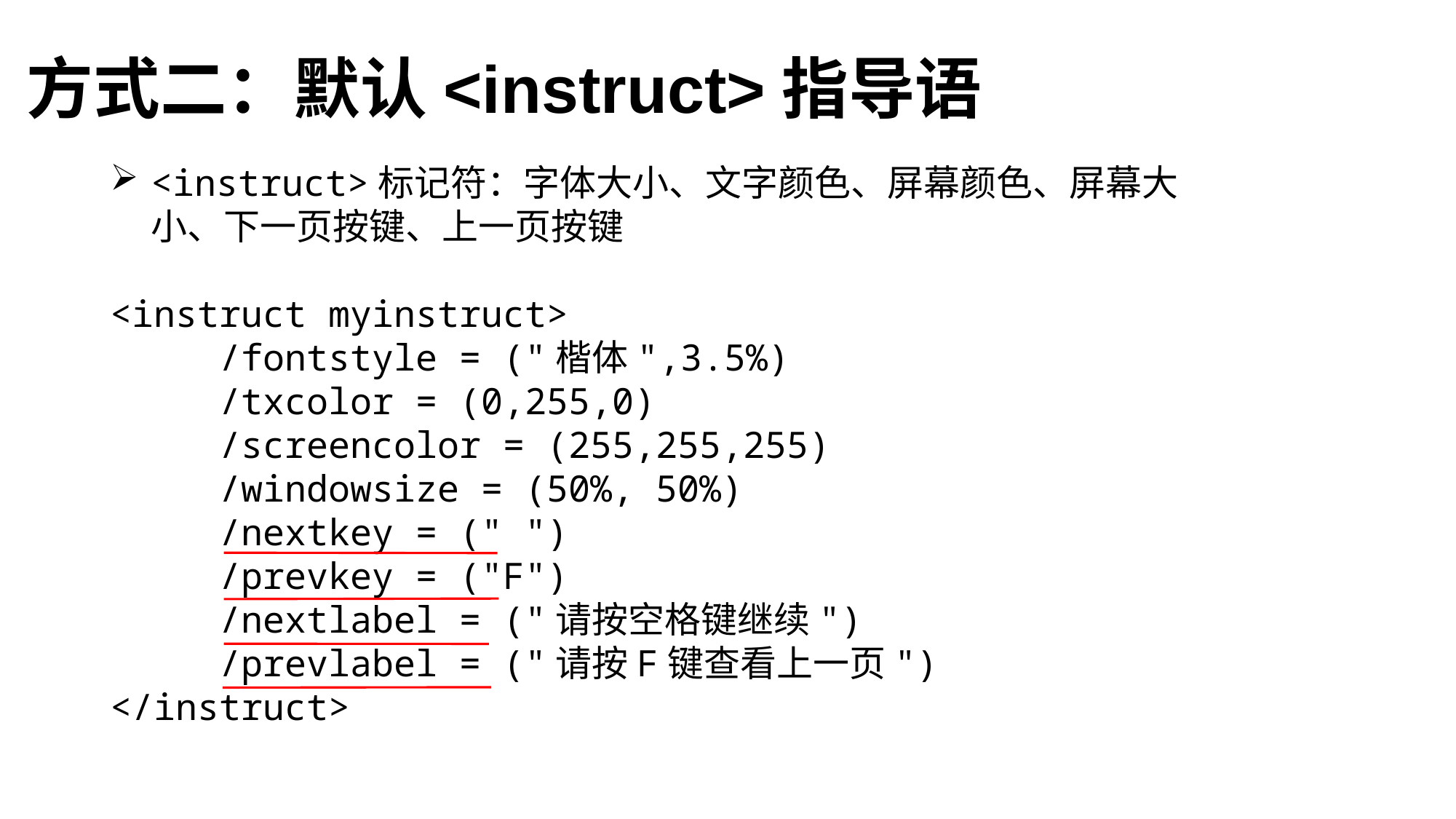

# 方式二：默认<instruct>指导语
<instruct>标记符：字体大小、文字颜色、屏幕颜色、屏幕大小、下一页按键、上一页按键

<instruct myinstruct>
	/fontstyle = ("楷体",3.5%)
	/txcolor = (0,255,0)
	/screencolor = (255,255,255)
	/windowsize = (50%, 50%)
	/nextkey = (" ")
	/prevkey = ("F")
	/nextlabel = ("请按空格键继续")
	/prevlabel = ("请按F键查看上一页")
</instruct>